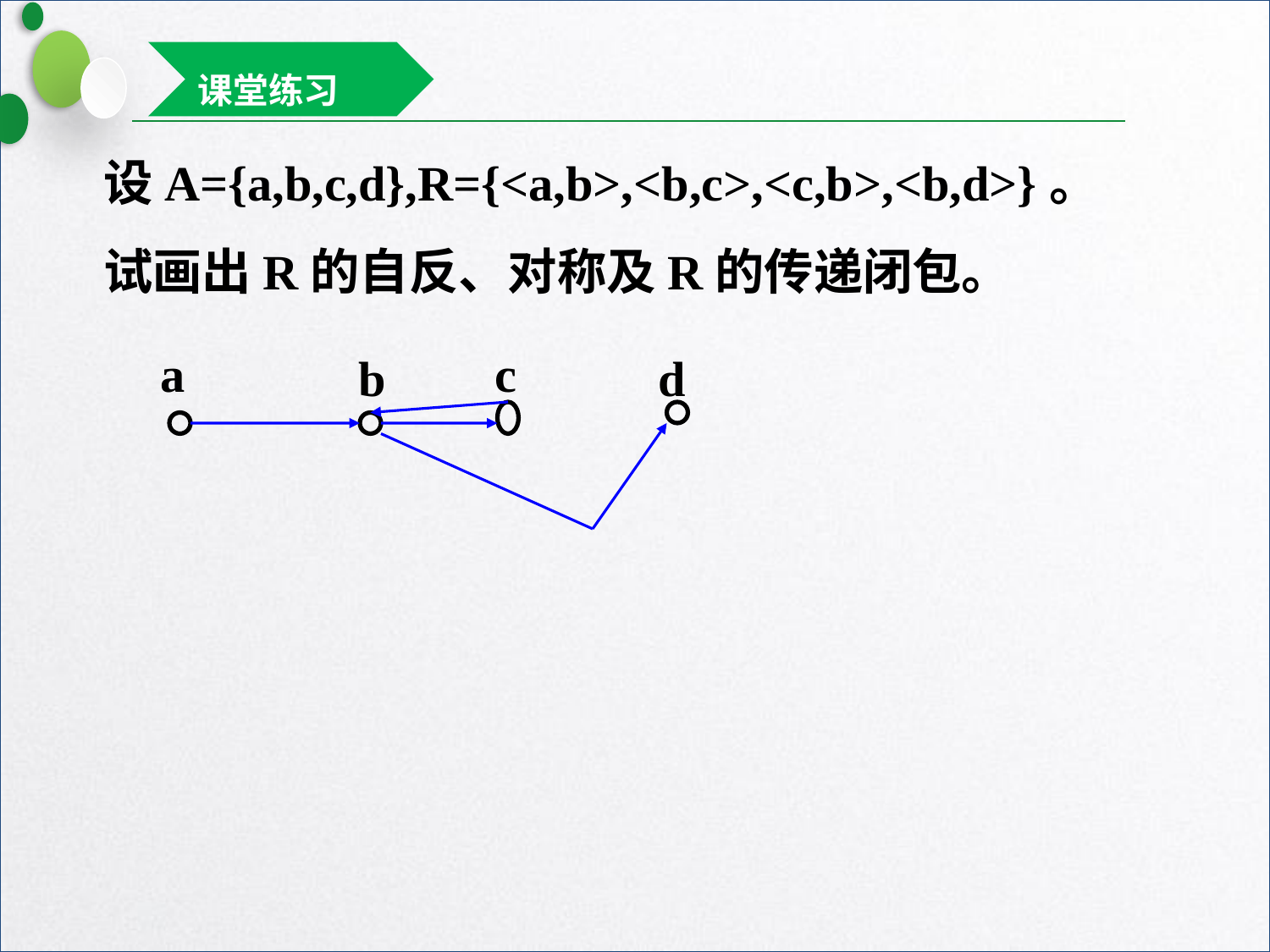

课堂练习
设A={a,b,c,d},R={<a,b>,<b,c>,<c,b>,<b,d>}。
试画出R的自反、对称及R的传递闭包。
a
c
b
d